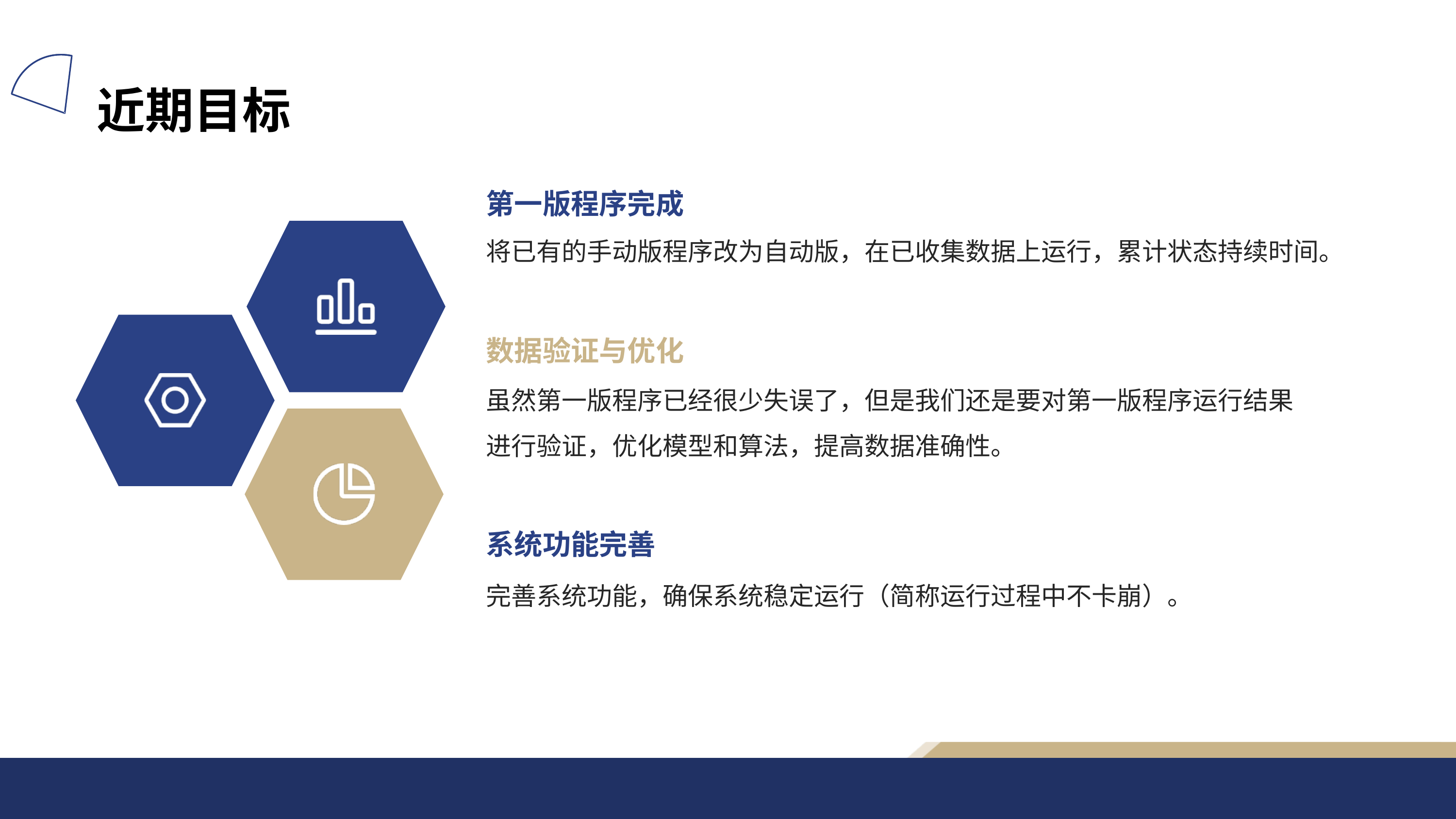

近期目标

第一版程序完成

将已有的手动版程序改为自动版，在已收集数据上运行，累计状态持续时间。

数据验证与优化

虽然第一版程序已经很少失误了，但是我们还是要对第一版程序运行结果进行验证，优化模型和算法，提高数据准确性。

系统功能完善

完善系统功能，确保系统稳定运行（简称运行过程中不卡崩）。